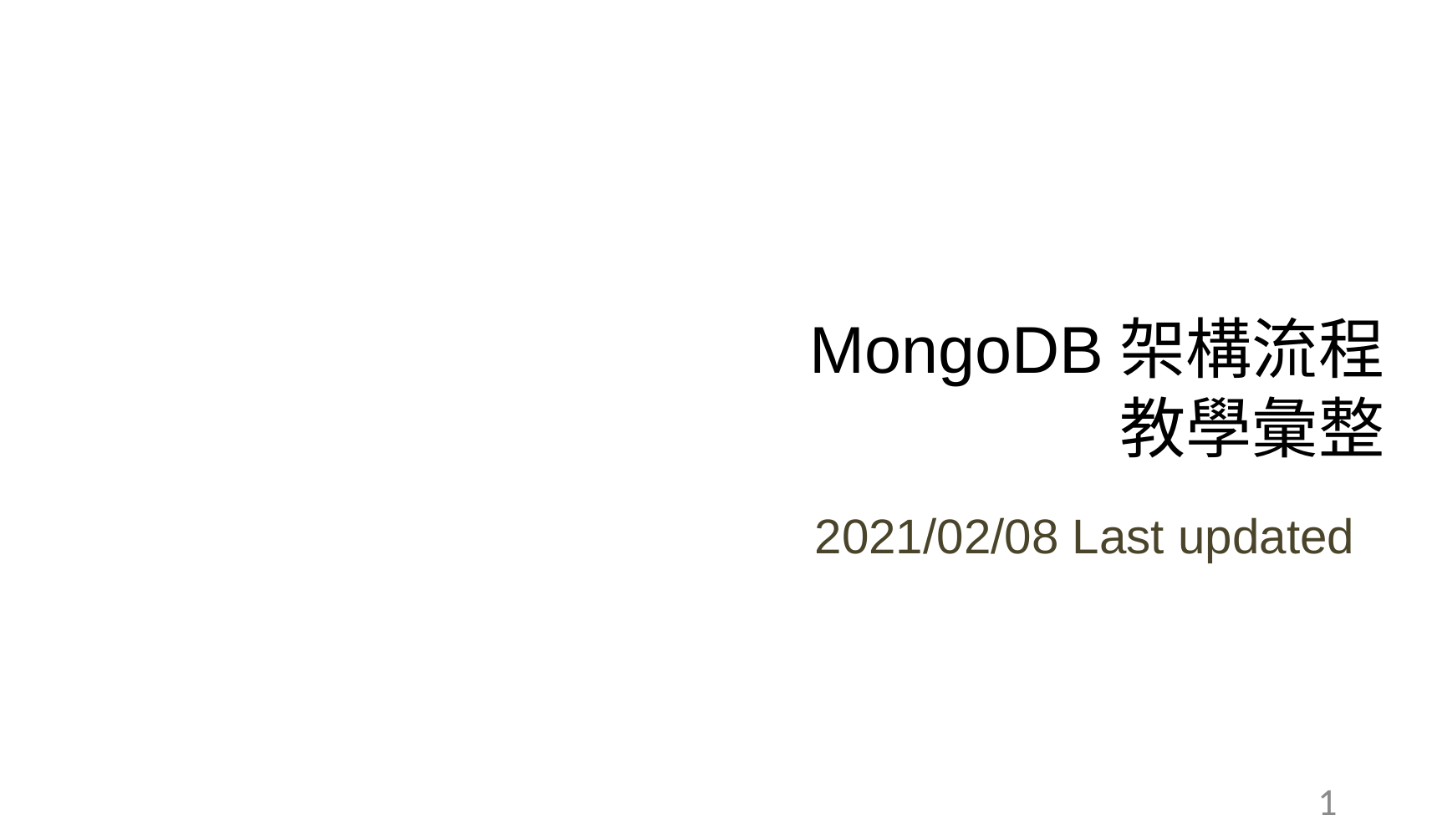

# MongoDB架構流程 教學彙整
2021/02/08 Last updated
1